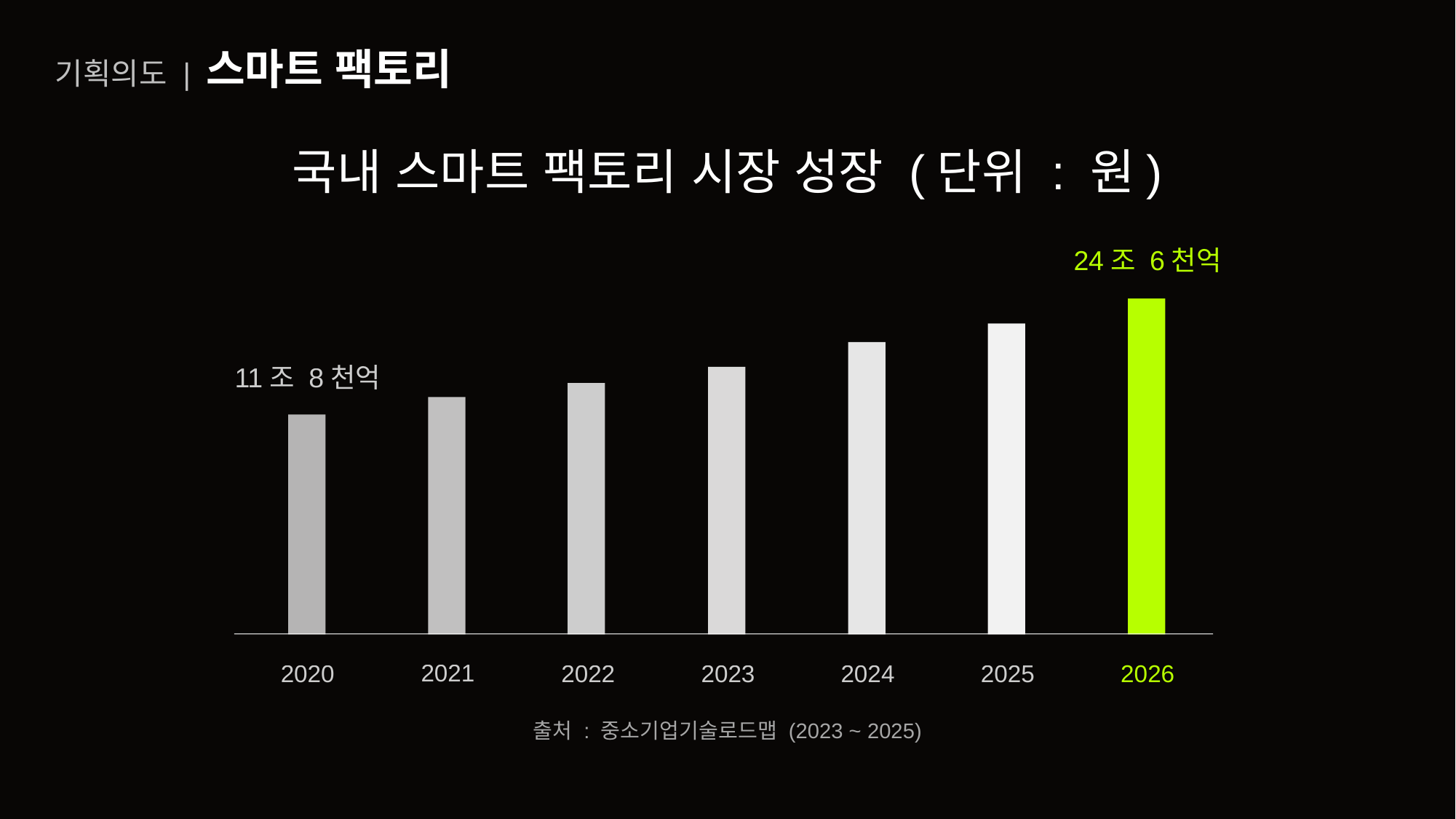

기획의도 | 스마트 팩토리
국내 스마트 팩토리 시장 성장 (단위 : 원)
24조 6천억

11조 8천억
2021
2020
2022
2023
2024
2025
2026
출처 : 중소기업기술로드맵 (2023 ~ 2025)